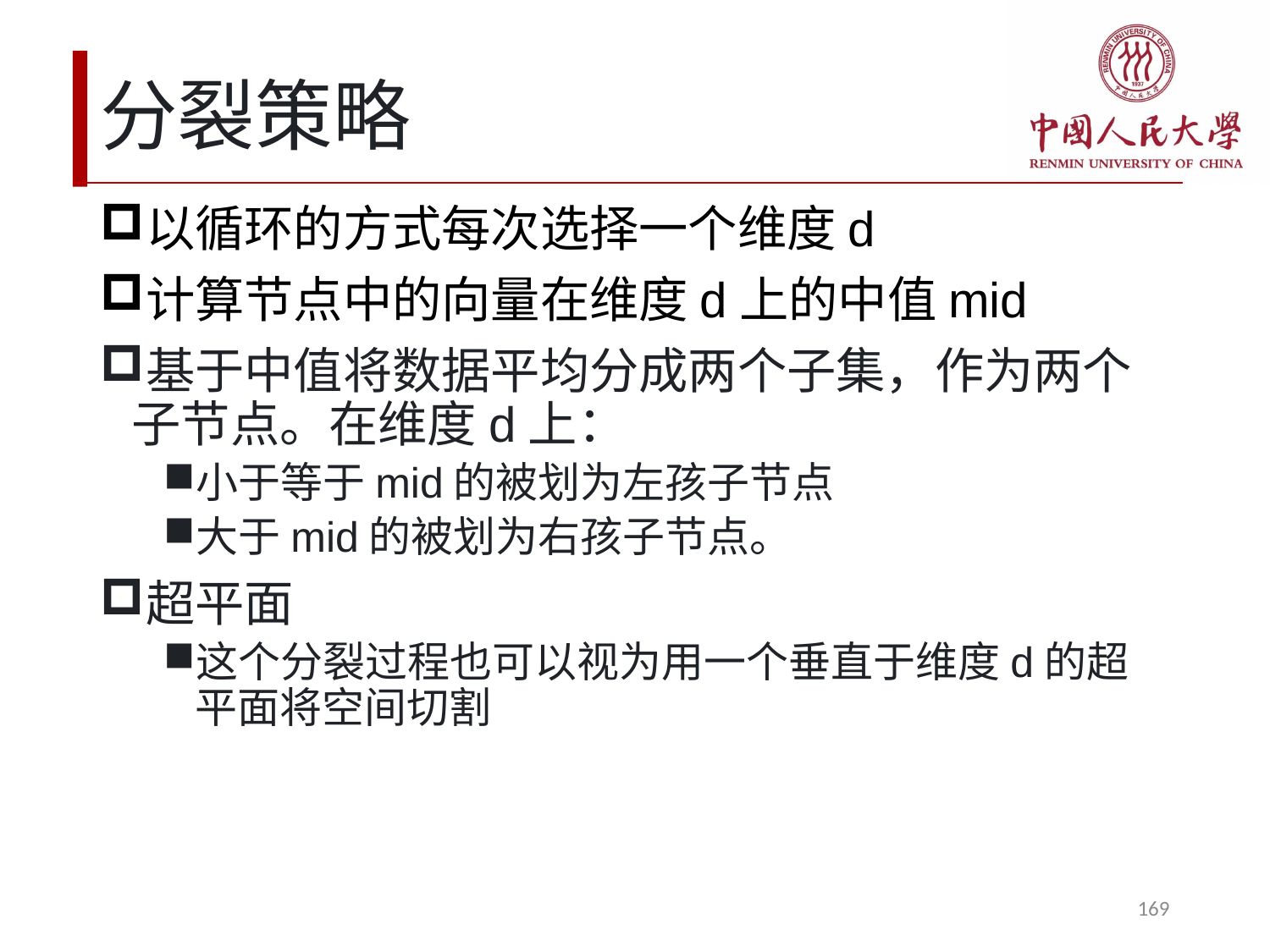

# 分裂策略
以循环的方式每次选择一个维度d
计算节点中的向量在维度d上的中值mid
基于中值将数据平均分成两个子集，作为两个子节点。在维度d上：
小于等于mid的被划为左孩子节点
大于mid的被划为右孩子节点。
超平面
这个分裂过程也可以视为用一个垂直于维度d的超平面将空间切割

169